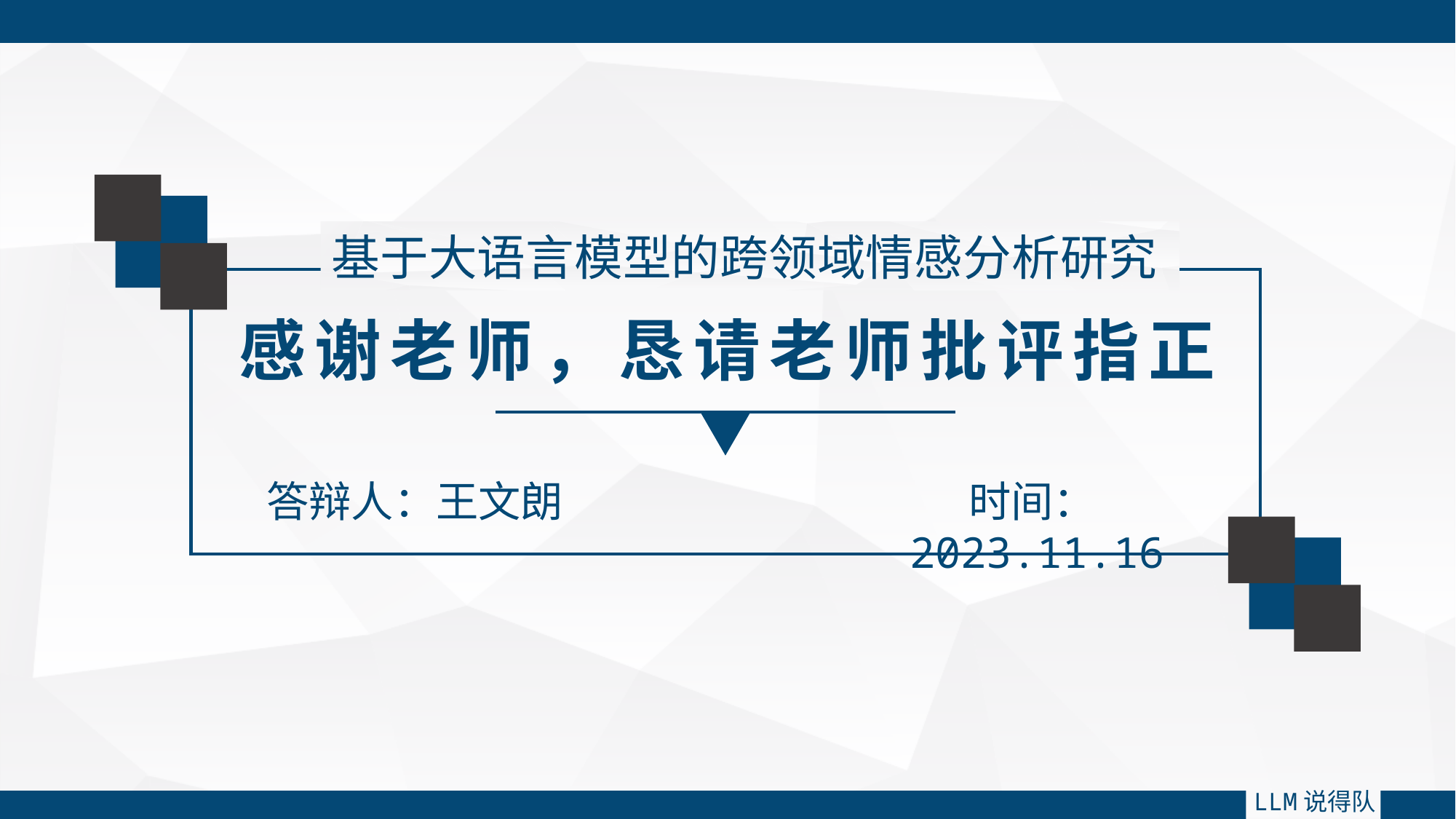

基于大语言模型的跨领域情感分析研究

感谢老师，恳请老师批评指正

答辩人：王文朗
时间：2023.11.16

LLM说得队